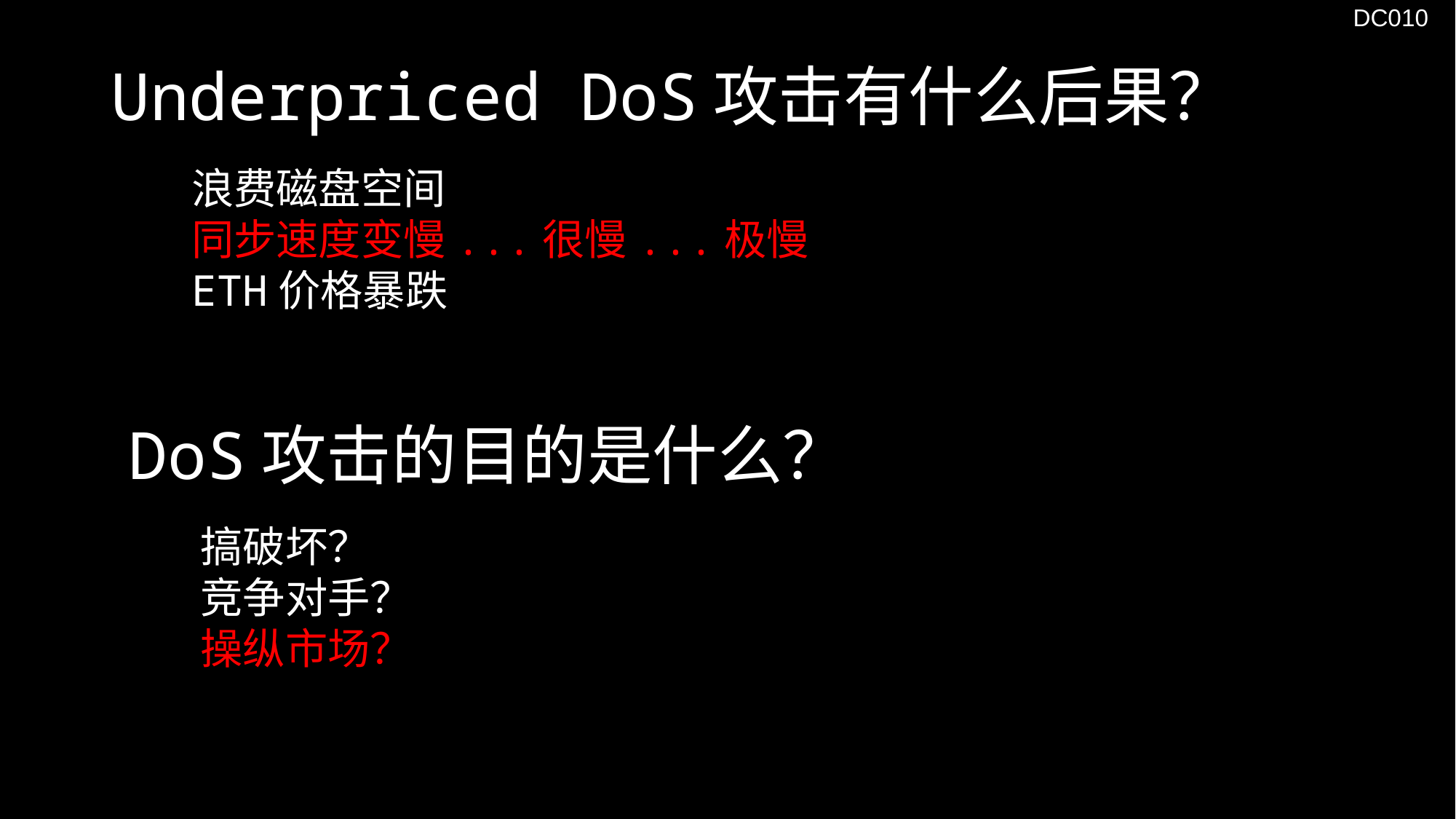

DC010
# Underpriced DoS攻击有什么后果？
浪费磁盘空间
同步速度变慢...很慢...极慢
ETH价格暴跌
DoS攻击的目的是什么？
搞破坏？
竞争对手？
操纵市场？